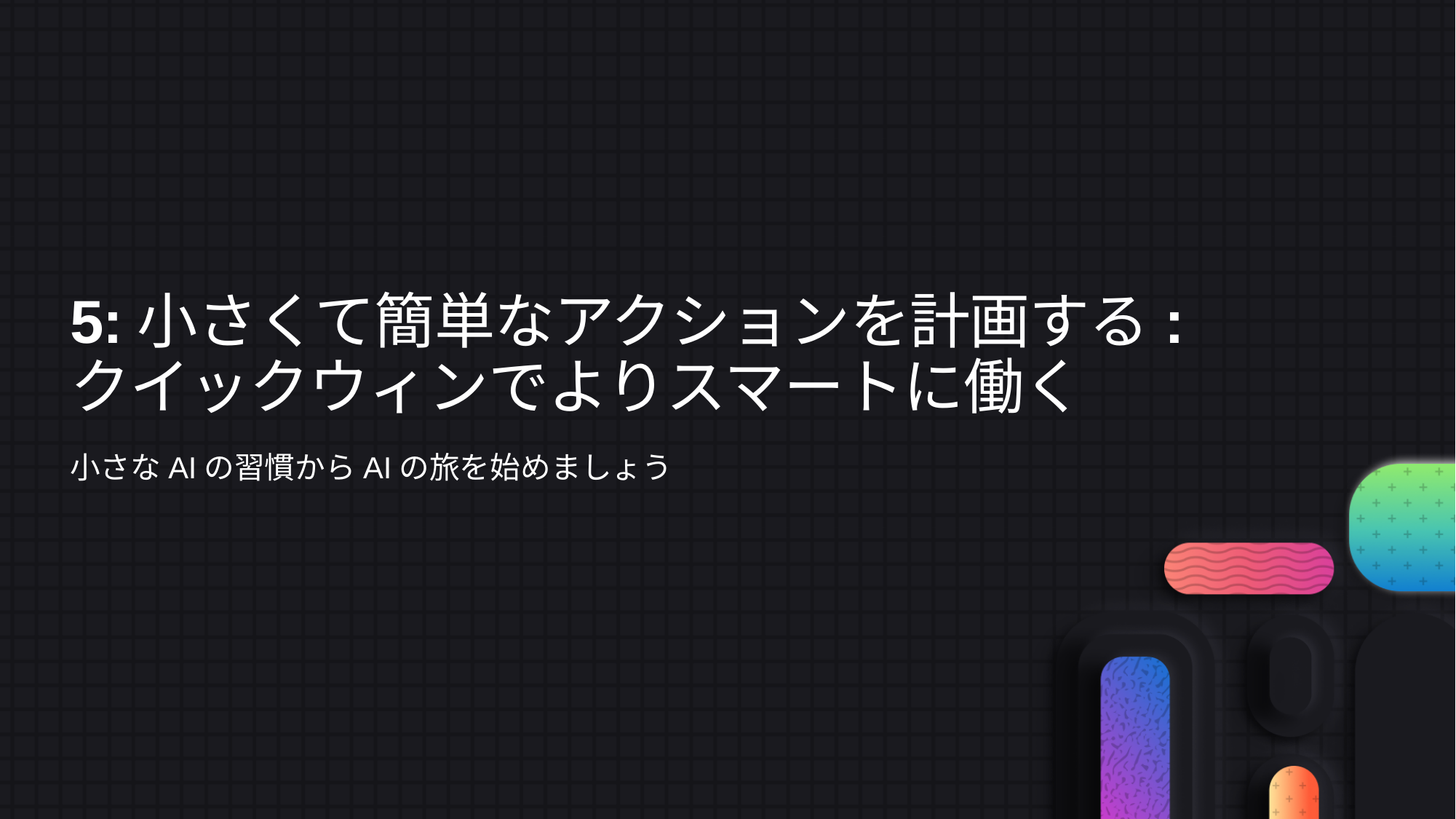

# 5:小さくて簡単なアクションを計画する: クイックウィンでよりスマートに働く
小さなAIの習慣からAIの旅を始めましょう